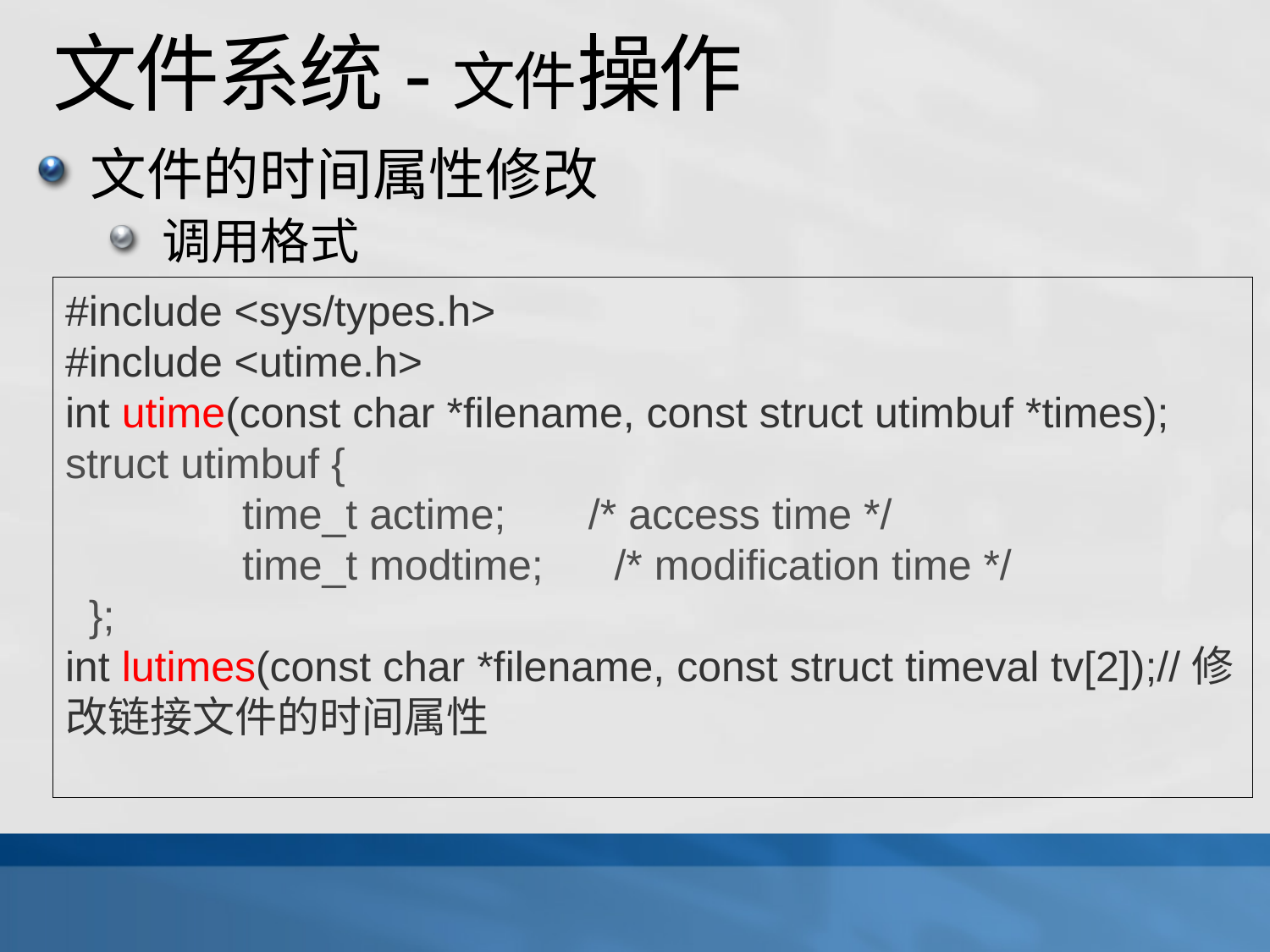

# 文件系统-文件操作
文件的时间属性修改
调用格式

#include <sys/types.h>
#include <utime.h>
int utime(const char *filename, const struct utimbuf *times);
struct utimbuf {
               time_t actime;       /* access time */
               time_t modtime;      /* modification time */
  };
int lutimes(const char *filename, const struct timeval tv[2]);//修改链接文件的时间属性